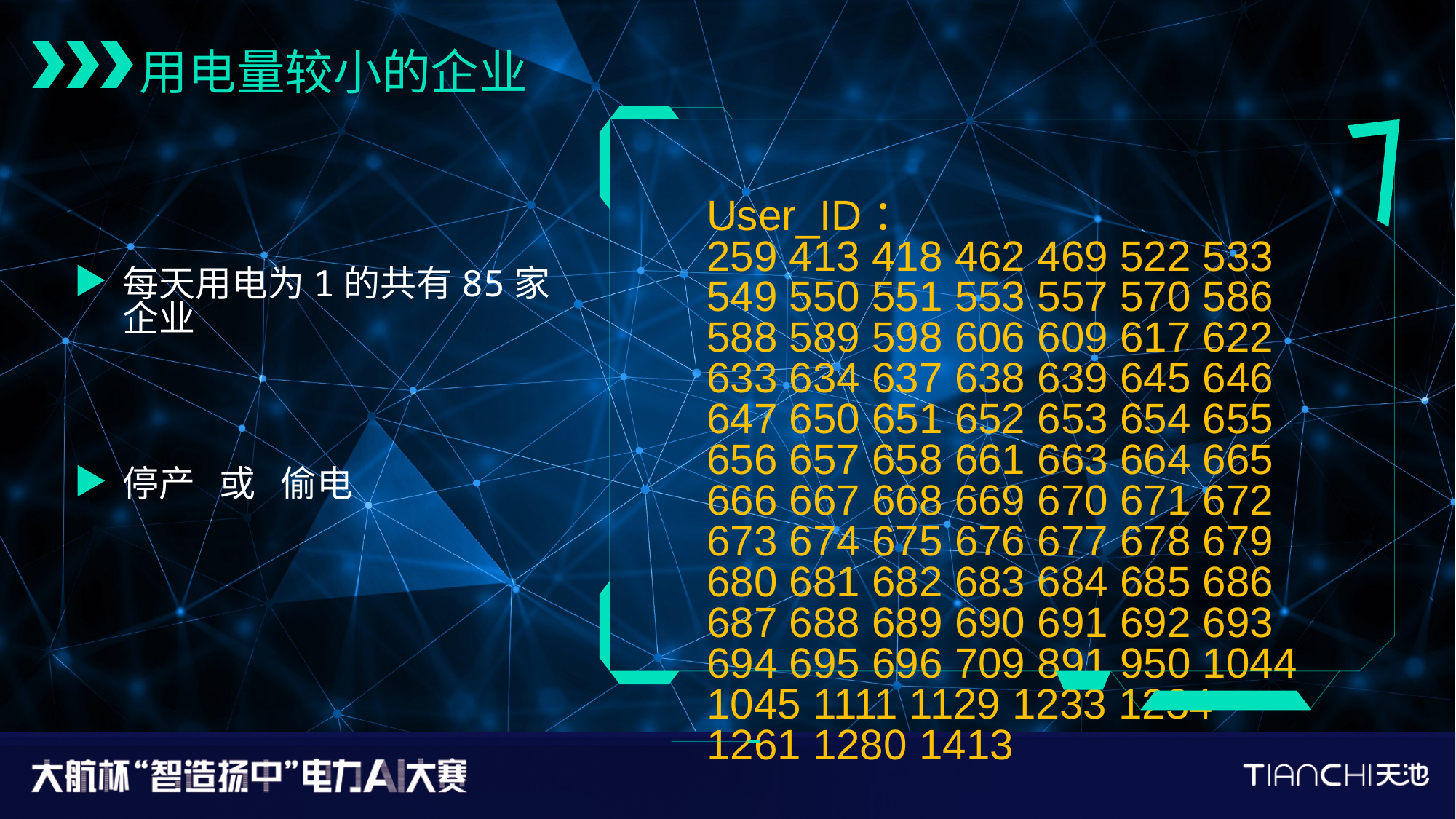

用电量较小的企业

User_ID：
259 413 418 462 469 522 533 549 550 551 553 557 570 586 588 589 598 606 609 617 622 633 634 637 638 639 645 646 647 650 651 652 653 654 655 656 657 658 661 663 664 665 666 667 668 669 670 671 672 673 674 675 676 677 678 679 680 681 682 683 684 685 686 687 688 689 690 691 692 693 694 695 696 709 891 950 1044 1045 1111 1129 1233 1234 1261 1280 1413
每天用电为1的共有85家企业

停产   或   偷电